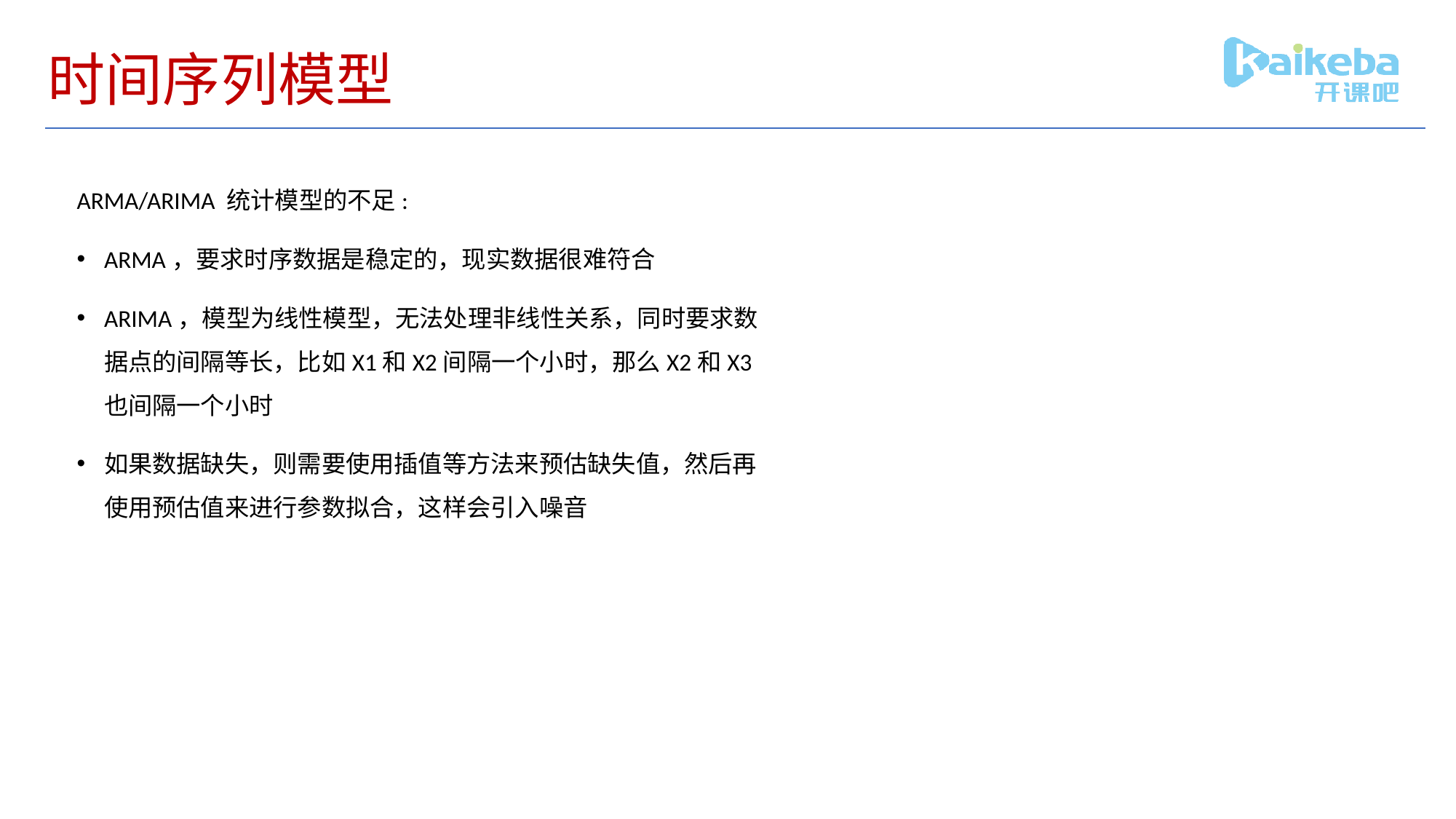

# 时间序列模型
ARMA/ARIMA 统计模型的不足:
ARMA，要求时序数据是稳定的，现实数据很难符合
ARIMA，模型为线性模型，无法处理非线性关系，同时要求数据点的间隔等长，比如X1和X2间隔一个小时，那么X2和X3也间隔一个小时
如果数据缺失，则需要使用插值等方法来预估缺失值，然后再使用预估值来进行参数拟合，这样会引入噪音